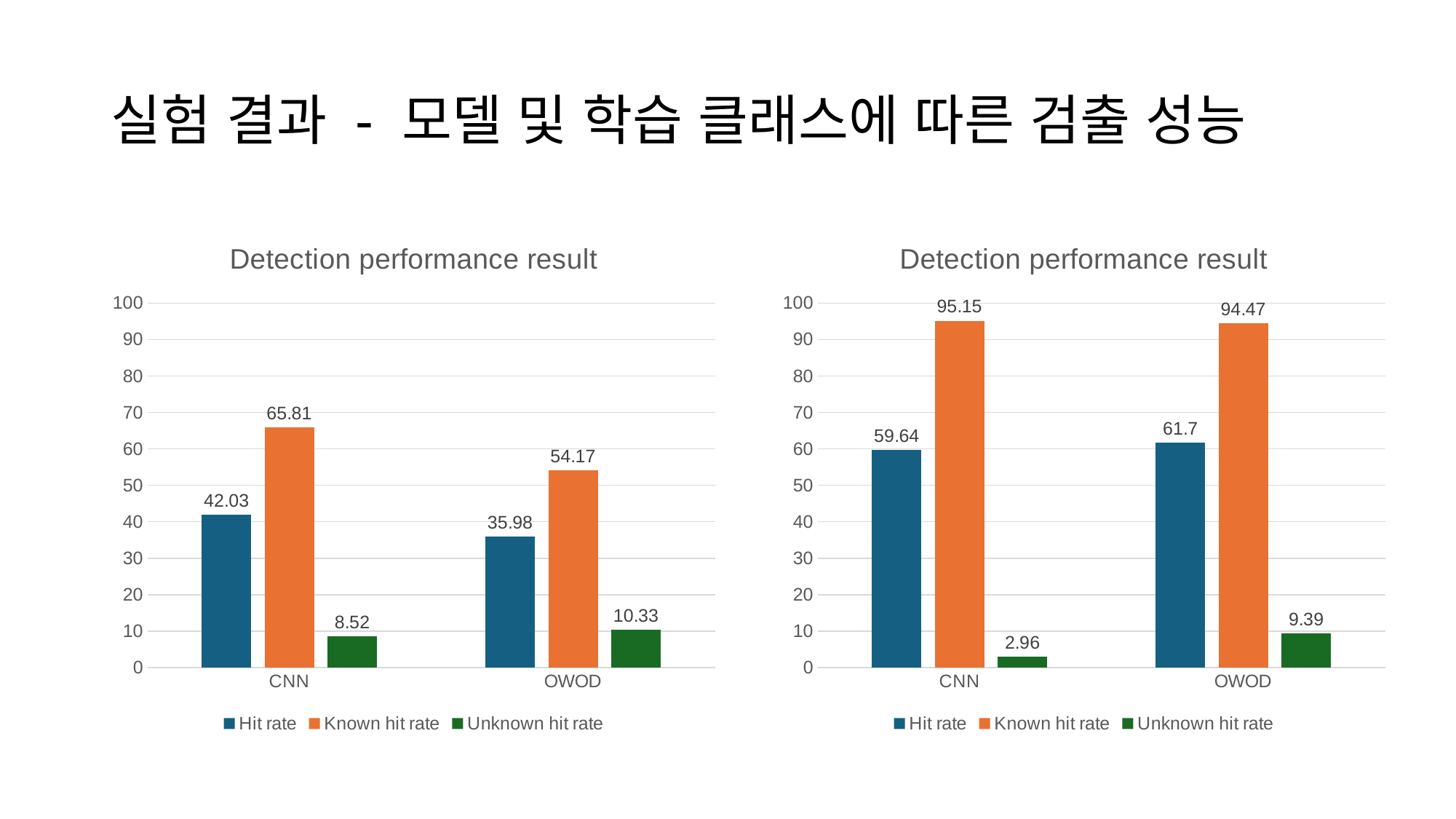

# 실험 결과 - 모델 및 학습 클래스에 따른 검출 성능

### Chart: Detection performance result

| Category | Hit rate | Known hit rate | Unknown hit rate |
|---|---|---|---|
| CNN | 42.03 | 65.81 | 8.52 |
| OWOD | 35.98 | 54.17 | 10.33 |

### Chart: Detection performance result

| Category | Hit rate | Known hit rate | Unknown hit rate |
|---|---|---|---|
| CNN | 59.64 | 95.15 | 2.96 |
| OWOD | 61.7 | 94.47 | 9.39 |